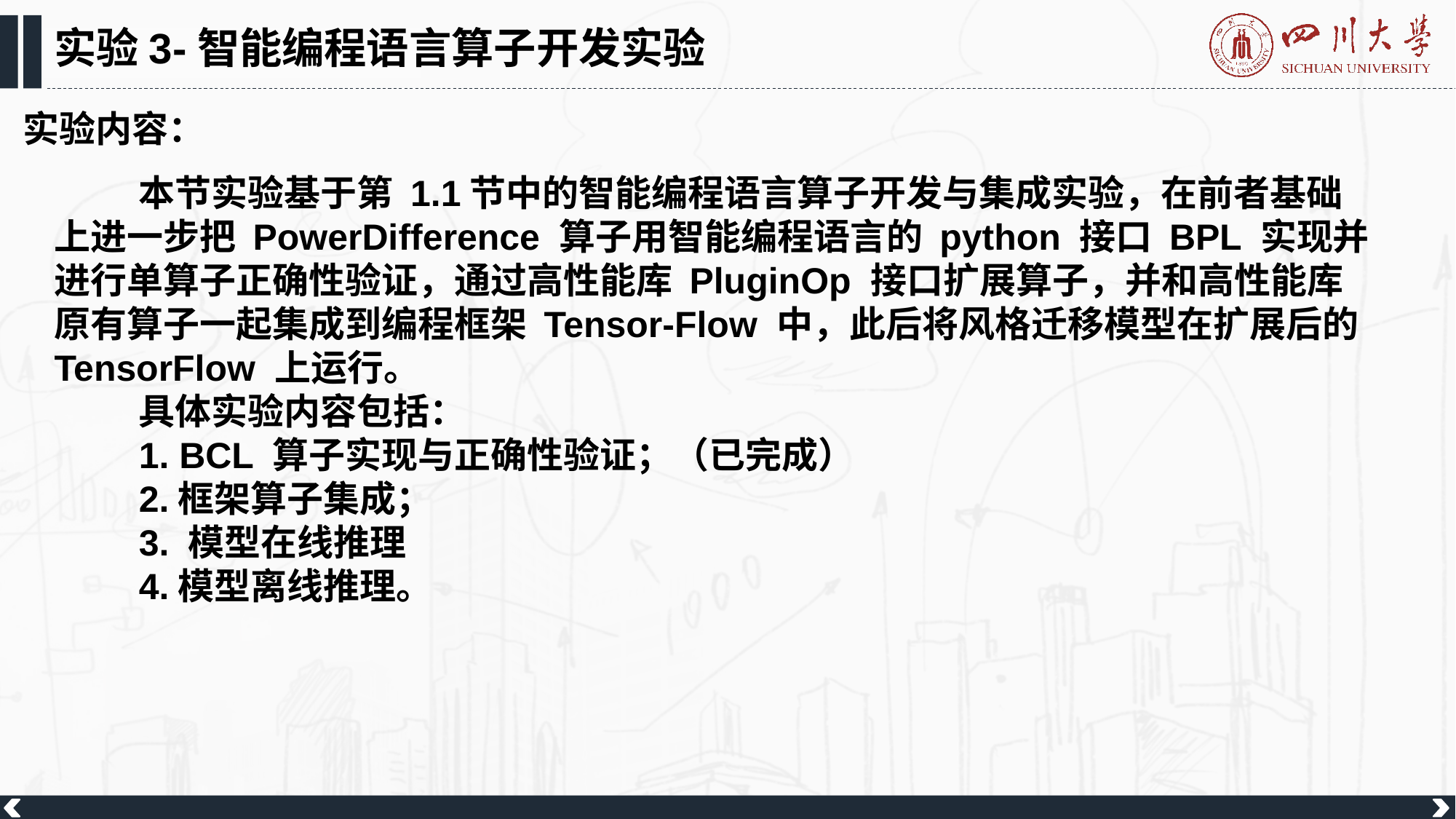

实验3-智能编程语言算子开发实验

实验内容：
本节实验基于第 1.1节中的智能编程语言算子开发与集成实验，在前者基础上进一步把 PowerDifference 算子用智能编程语言的 python 接口 BPL 实现并进行单算子正确性验证，通过高性能库 PluginOp 接口扩展算子，并和高性能库原有算子一起集成到编程框架 Tensor-Flow 中，此后将风格迁移模型在扩展后的 TensorFlow 上运行。
具体实验内容包括：
1. BCL 算子实现与正确性验证；（已完成）
2.框架算子集成；
3. 模型在线推理
4.模型离线推理。